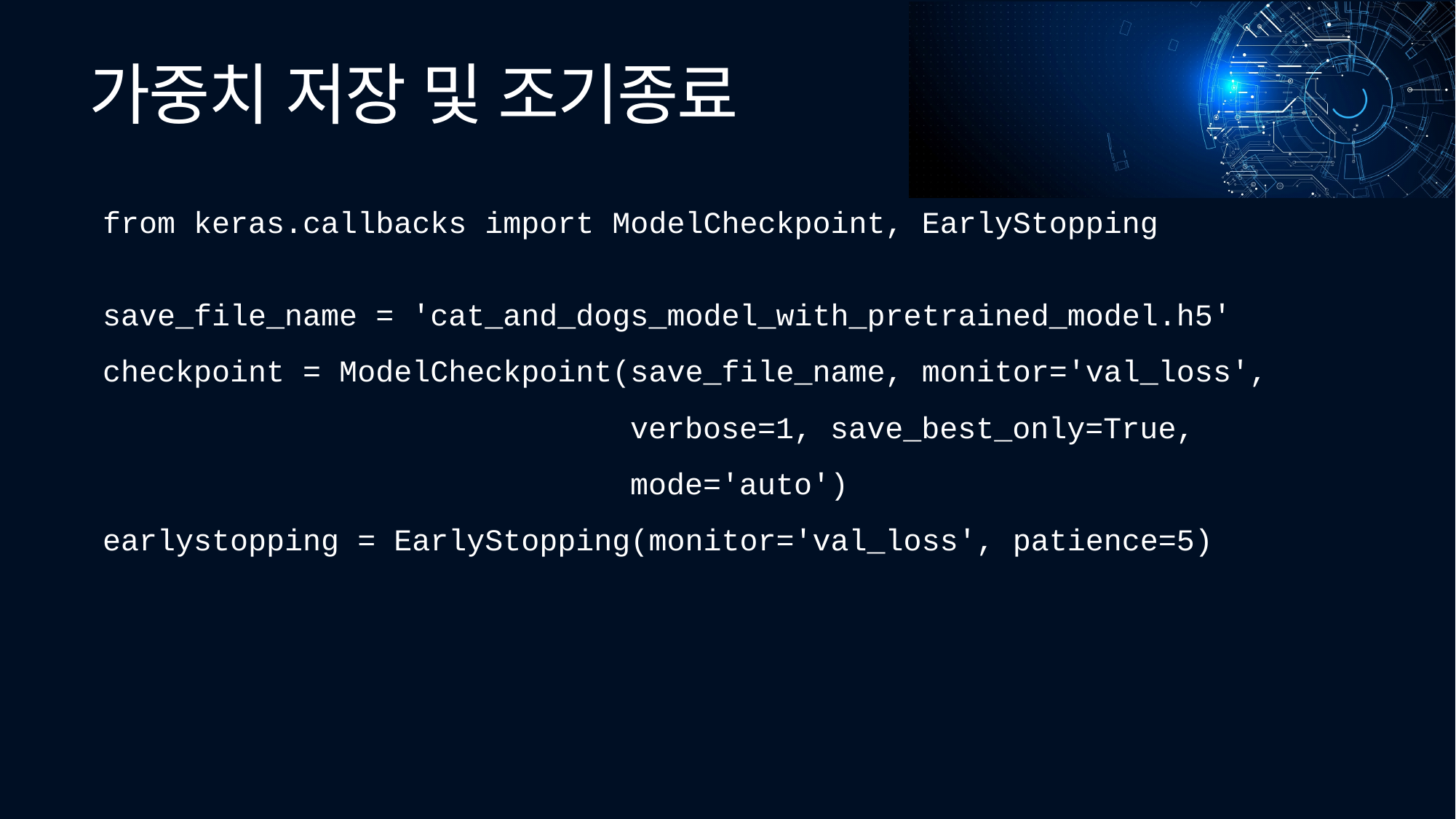

# 가중치 저장 및 조기종료
from keras.callbacks import ModelCheckpoint, EarlyStopping
save_file_name = 'cat_and_dogs_model_with_pretrained_model.h5'
checkpoint = ModelCheckpoint(save_file_name, monitor='val_loss',
                             verbose=1, save_best_only=True,
                             mode='auto')
earlystopping = EarlyStopping(monitor='val_loss', patience=5)